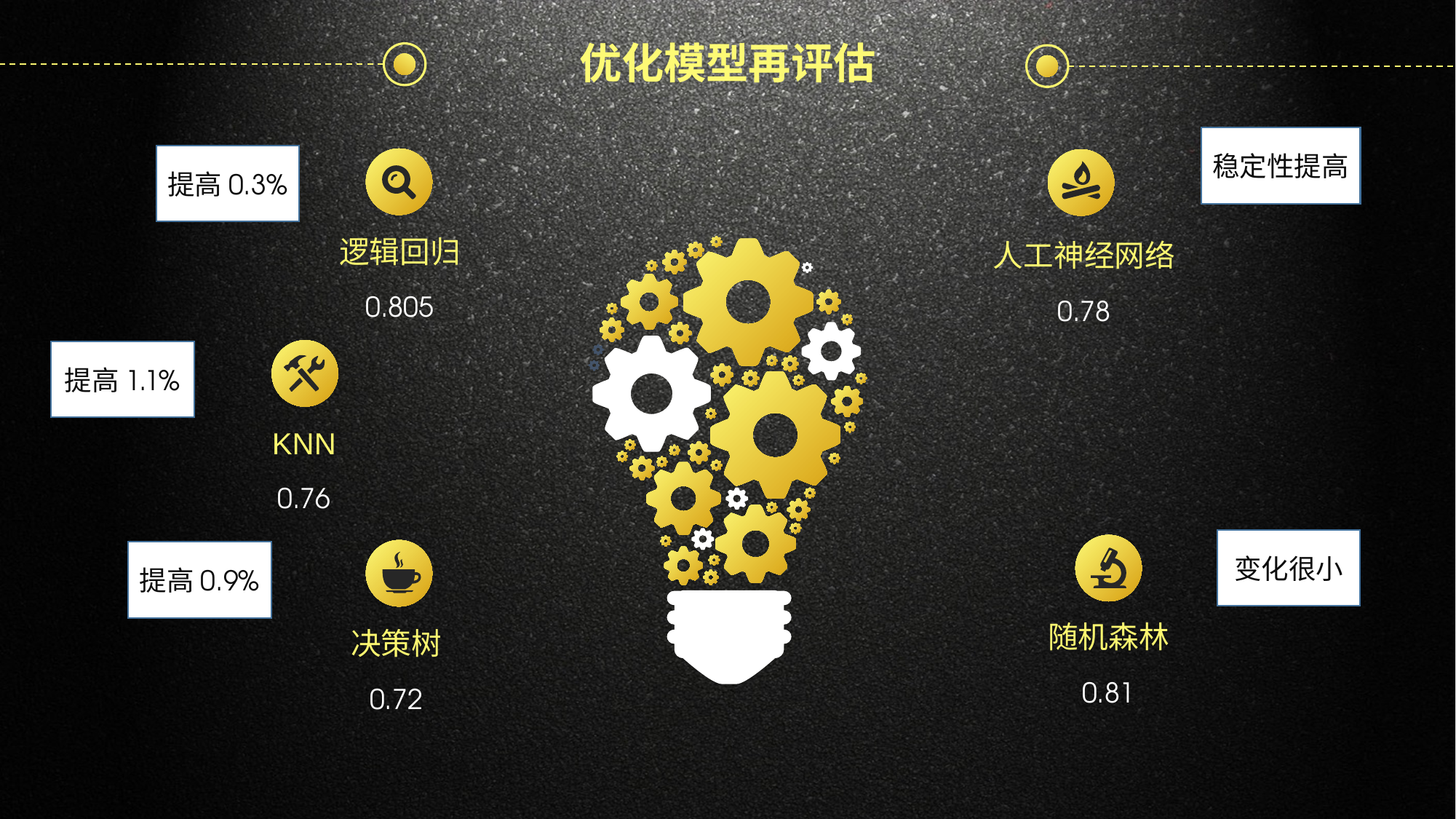

优化模型再评估

稳定性提高
提高0.3%

逻辑回归
0.805

人工神经网络
0.78

KNN
0.76
提高1.1%
变化很小

随机森林
0.81

决策树
0.72
提高0.9%